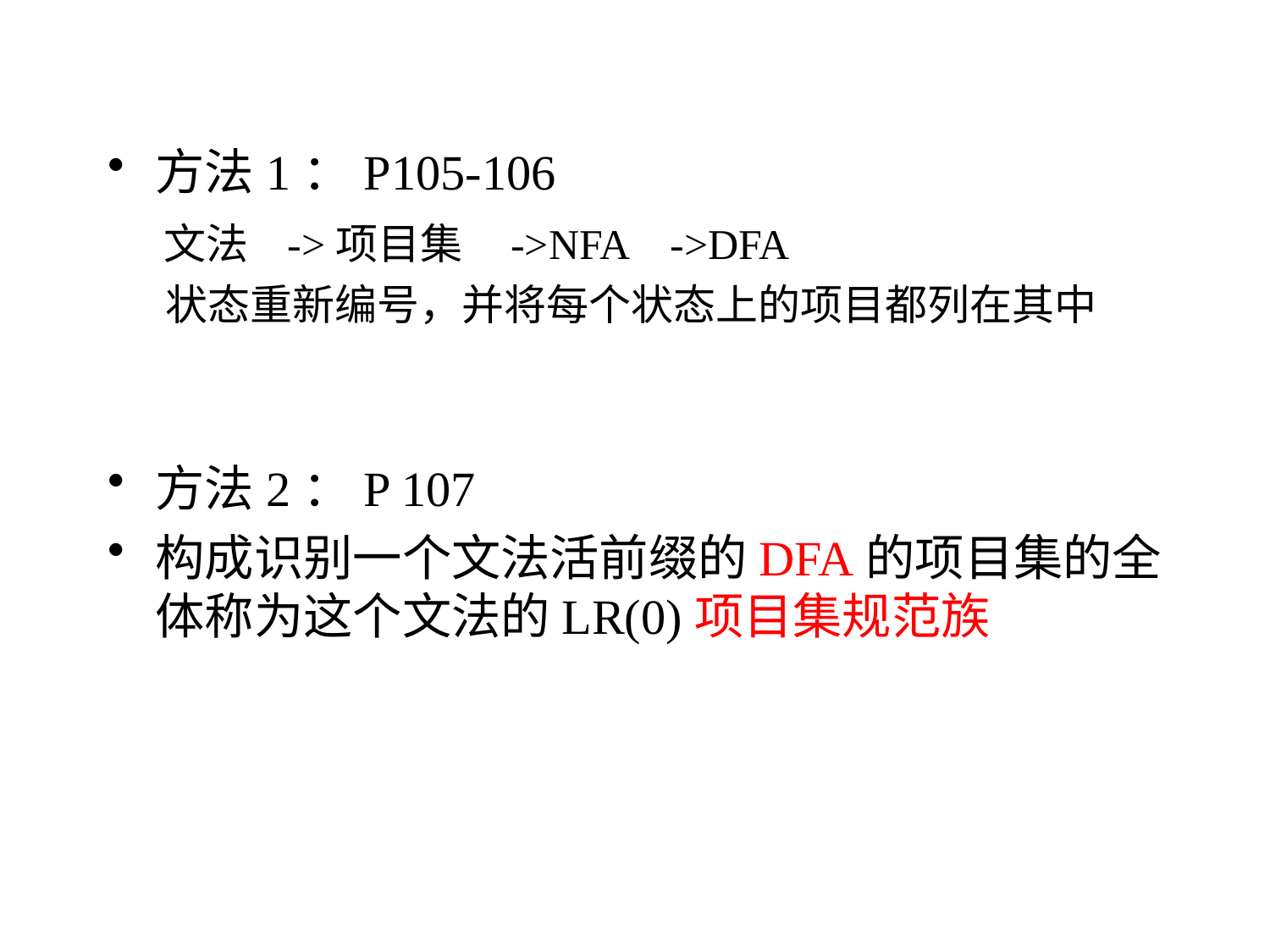

方法1：P105-106
    文法   ->项目集    ->NFA    ->DFA
     状态重新编号，并将每个状态上的项目都列在其中

方法2：P 107
构成识别一个文法活前缀的DFA的项目集的全体称为这个文法的LR(0)项目集规范族